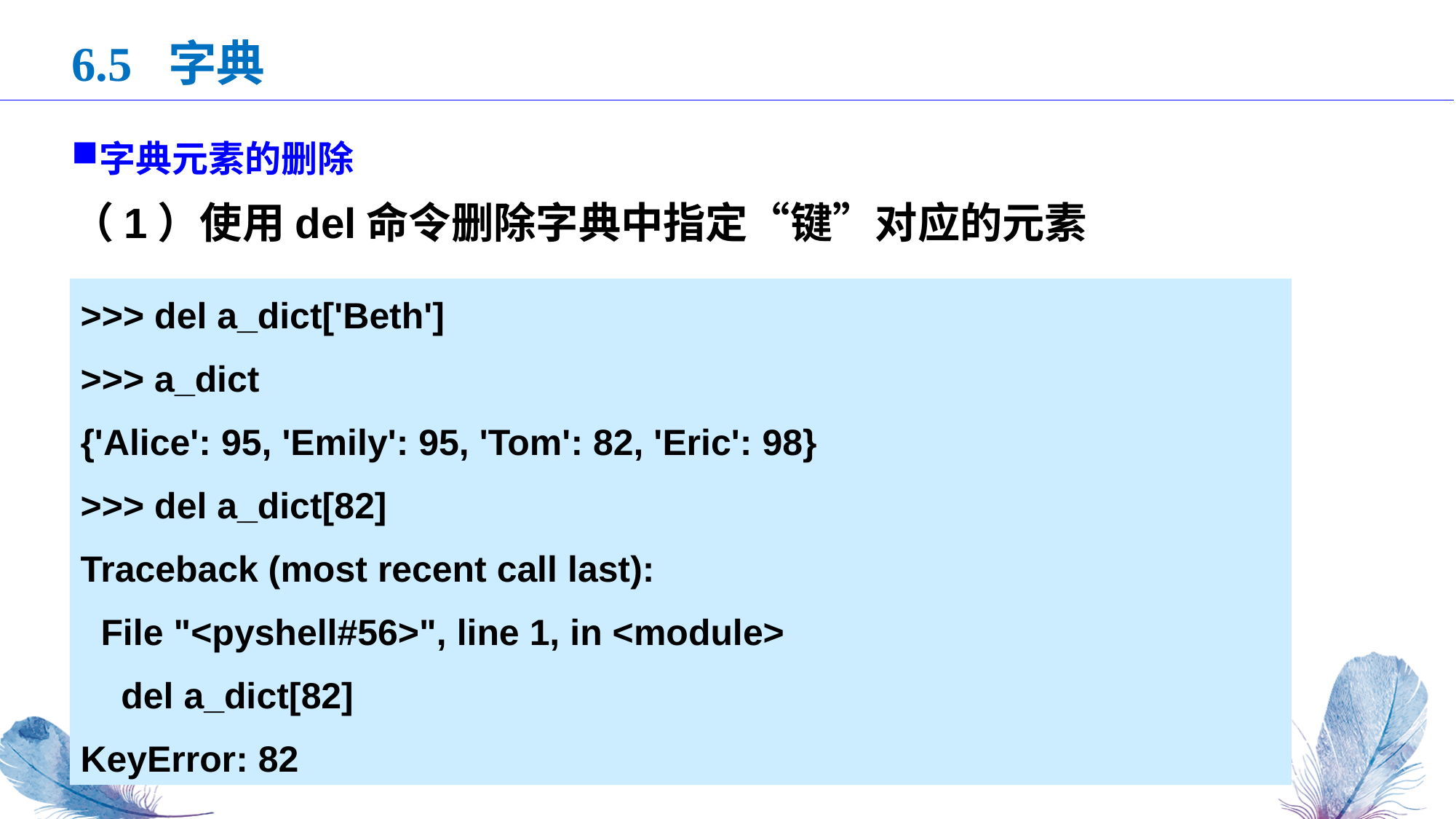

6.5  字典
字典元素的删除
（1）使用del命令删除字典中指定“键”对应的元素
>>> del a_dict['Beth']
>>> a_dict
{'Alice': 95, 'Emily': 95, 'Tom': 82, 'Eric': 98}
>>> del a_dict[82]
Traceback (most recent call last):
  File "<pyshell#56>", line 1, in <module>
    del a_dict[82]
KeyError: 82